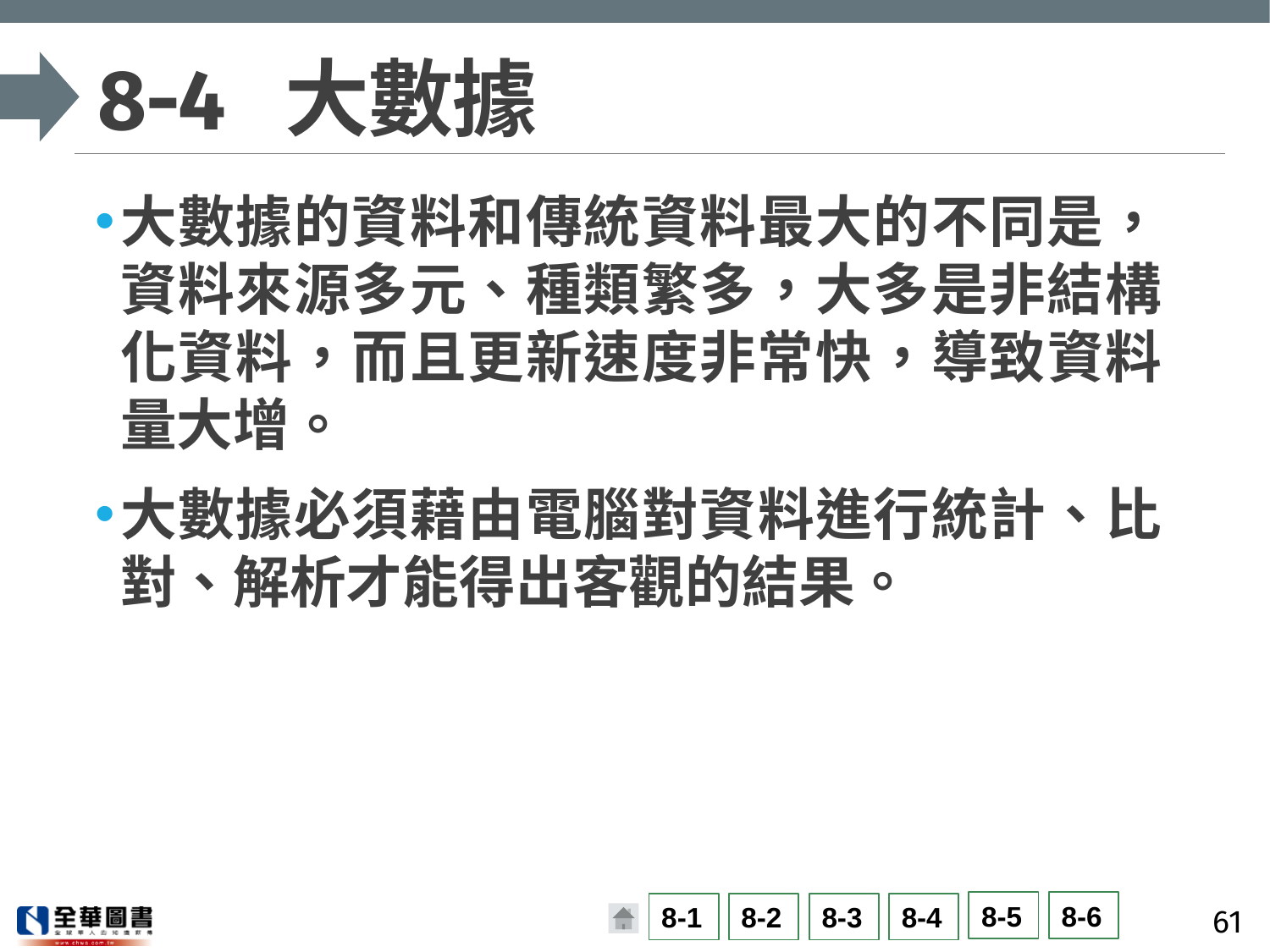

# 8-4  大數據
大數據的資料和傳統資料最大的不同是，資料來源多元、種類繁多，大多是非結構化資料，而且更新速度非常快，導致資料量大增。
大數據必須藉由電腦對資料進行統計、比對、解析才能得出客觀的結果。
61